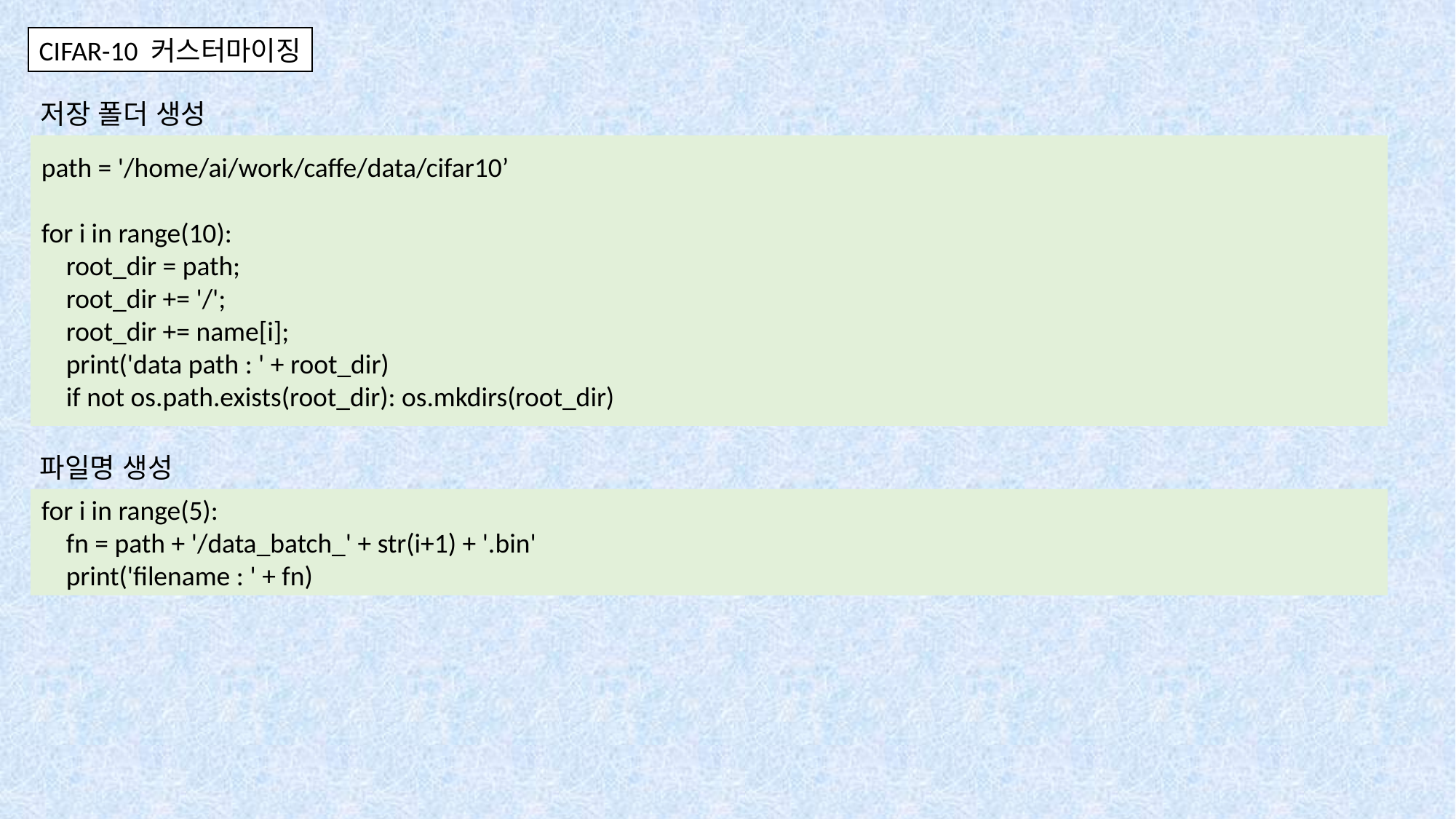

CIFAR-10 커스터마이징
저장 폴더 생성
path = '/home/ai/work/caffe/data/cifar10’

for i in range(10):
    root_dir = path;
    root_dir += '/';
    root_dir += name[i];
    print('data path : ' + root_dir)
    if not os.path.exists(root_dir): os.mkdirs(root_dir)
파일명 생성
for i in range(5):
    fn = path + '/data_batch_' + str(i+1) + '.bin'
    print('filename : ' + fn)